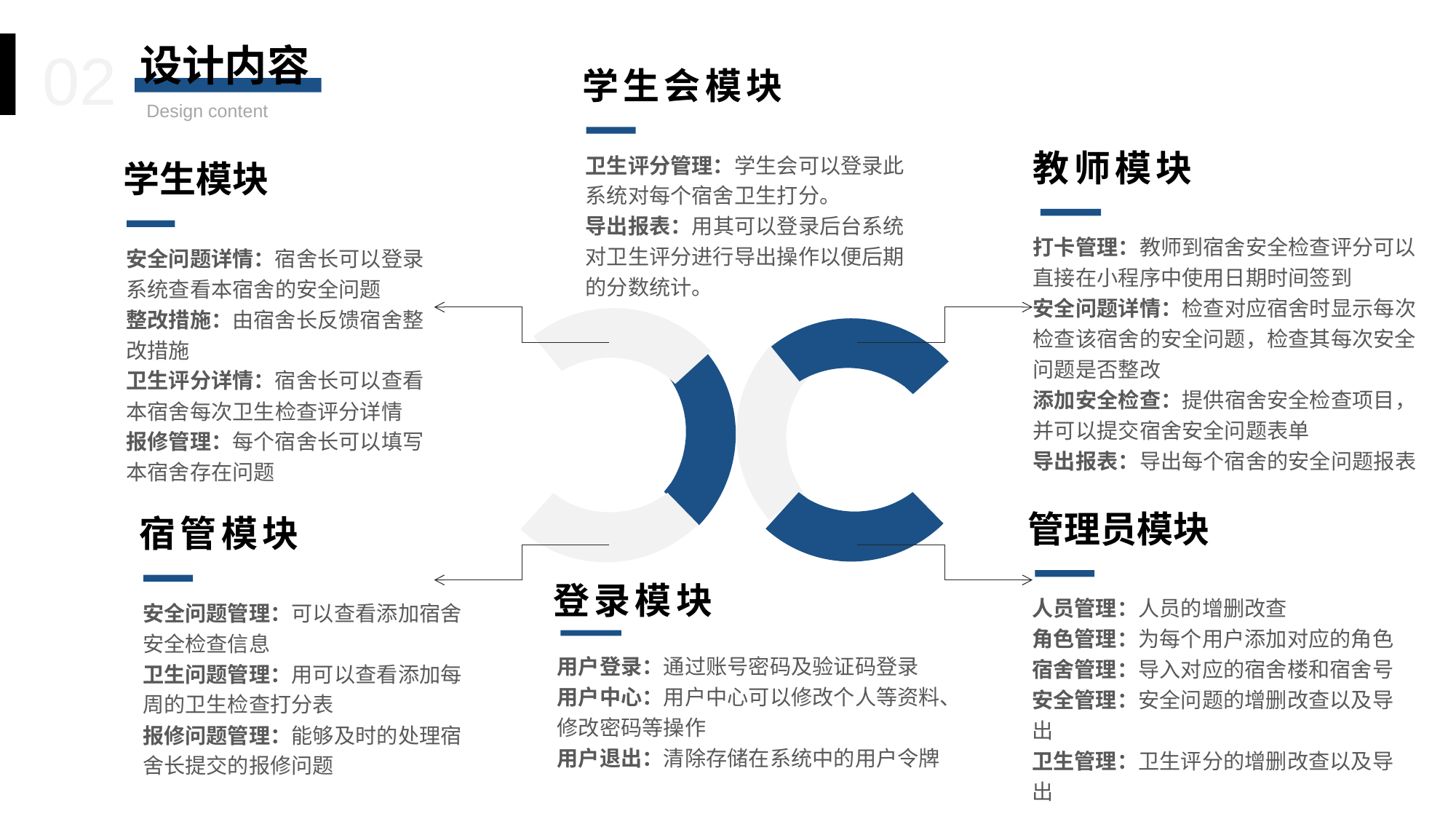

02
设计内容
Design content

学生会模块

卫生评分管理：学生会可以登录此系统对每个宿舍卫生打分。
导出报表：用其可以登录后台系统对卫生评分进行导出操作以便后期的分数统计。
教师模块

打卡管理：教师到宿舍安全检查评分可以直接在小程序中使用日期时间签到
安全问题详情：检查对应宿舍时显示每次检查该宿舍的安全问题，检查其每次安全问题是否整改
添加安全检查：提供宿舍安全检查项目，并可以提交宿舍安全问题表单
导出报表：导出每个宿舍的安全问题报表
学生模块

安全问题详情：宿舍长可以登录系统查看本宿舍的安全问题
整改措施：由宿舍长反馈宿舍整改措施
卫生评分详情：宿舍长可以查看本宿舍每次卫生检查评分详情
报修管理：每个宿舍长可以填写本宿舍存在问题

管理员模块

人员管理：人员的增删改查
角色管理：为每个用户添加对应的角色
宿舍管理：导入对应的宿舍楼和宿舍号
安全管理：安全问题的增删改查以及导出
卫生管理：卫生评分的增删改查以及导出
宿管模块

安全问题管理：可以查看添加宿舍安全检查信息
卫生问题管理：用可以查看添加每周的卫生检查打分表
报修问题管理：能够及时的处理宿舍长提交的报修问题
登录模块

用户登录：通过账号密码及验证码登录
用户中心：用户中心可以修改个人等资料、修改密码等操作
用户退出：清除存储在系统中的用户令牌